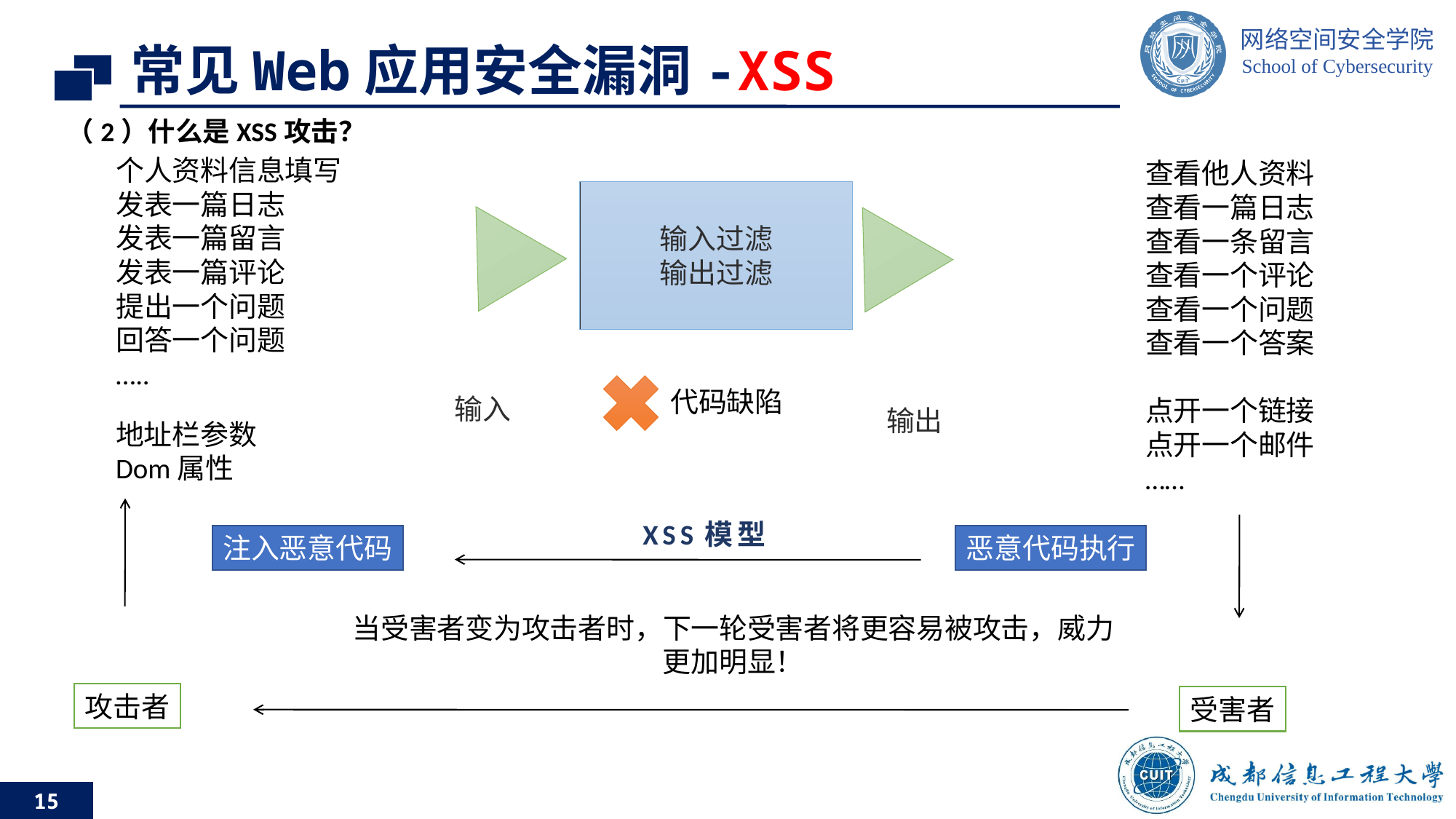

# 常见Web应用安全漏洞-XSS
（2）什么是XSS攻击？

输入过滤
输出过滤

输入
输出
个人资料信息填写
发表一篇日志
发表一篇留言
发表一篇评论
提出一个问题
回答一个问题
…..

地址栏参数
Dom属性
查看他人资料
查看一篇日志
查看一条留言
查看一个评论
查看一个问题
查看一个答案

点开一个链接
点开一个邮件
……

代码缺陷
XSS模型
注入恶意代码
恶意代码执行
当受害者变为攻击者时，下一轮受害者将更容易被攻击，威力更加明显！
攻击者
受害者
15